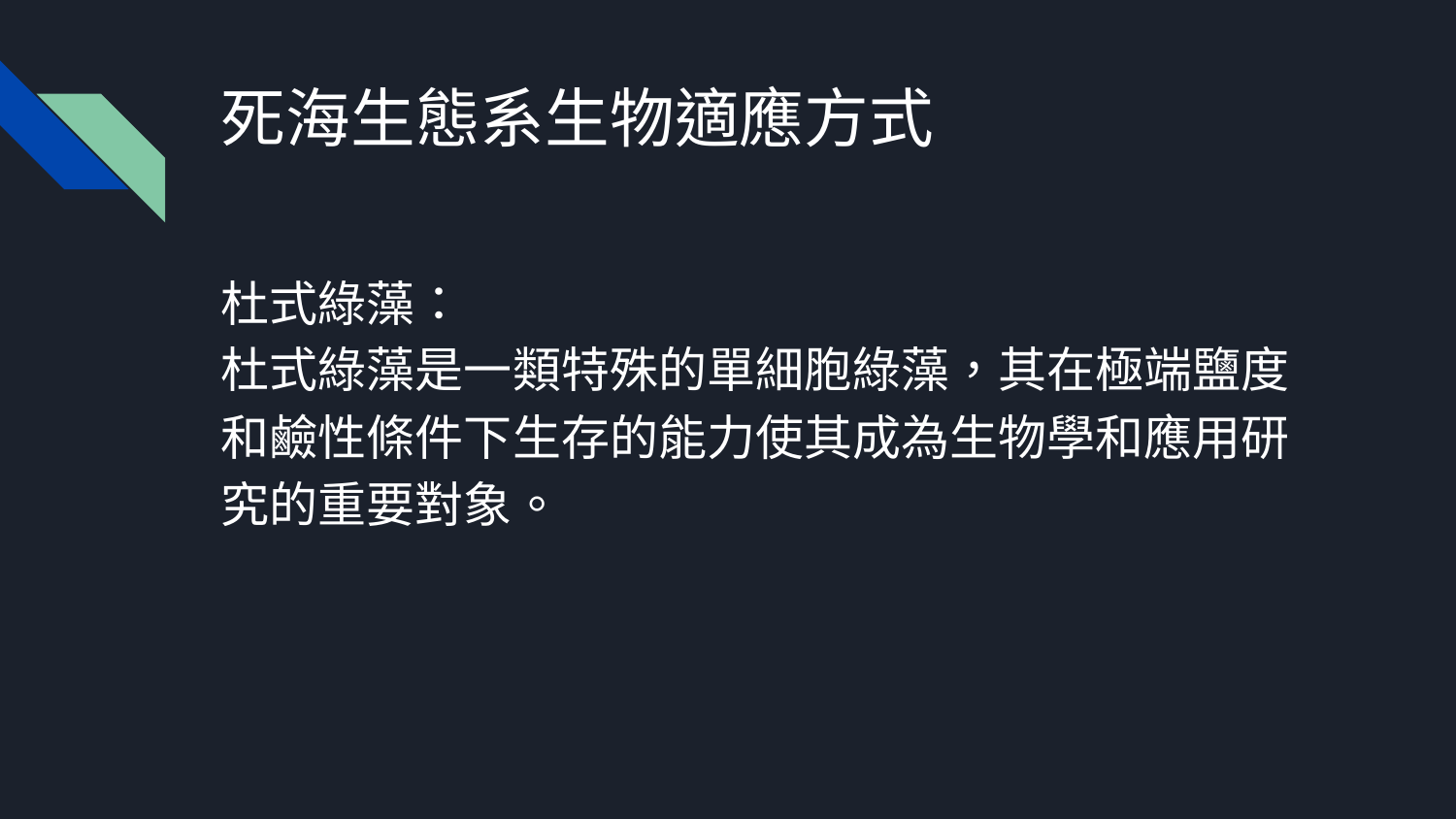

# 死海生態系生物適應方式
杜式綠藻：
杜式綠藻是一類特殊的單細胞綠藻，其在極端鹽度和鹼性條件下生存的能力使其成為生物學和應用研究的重要對象。